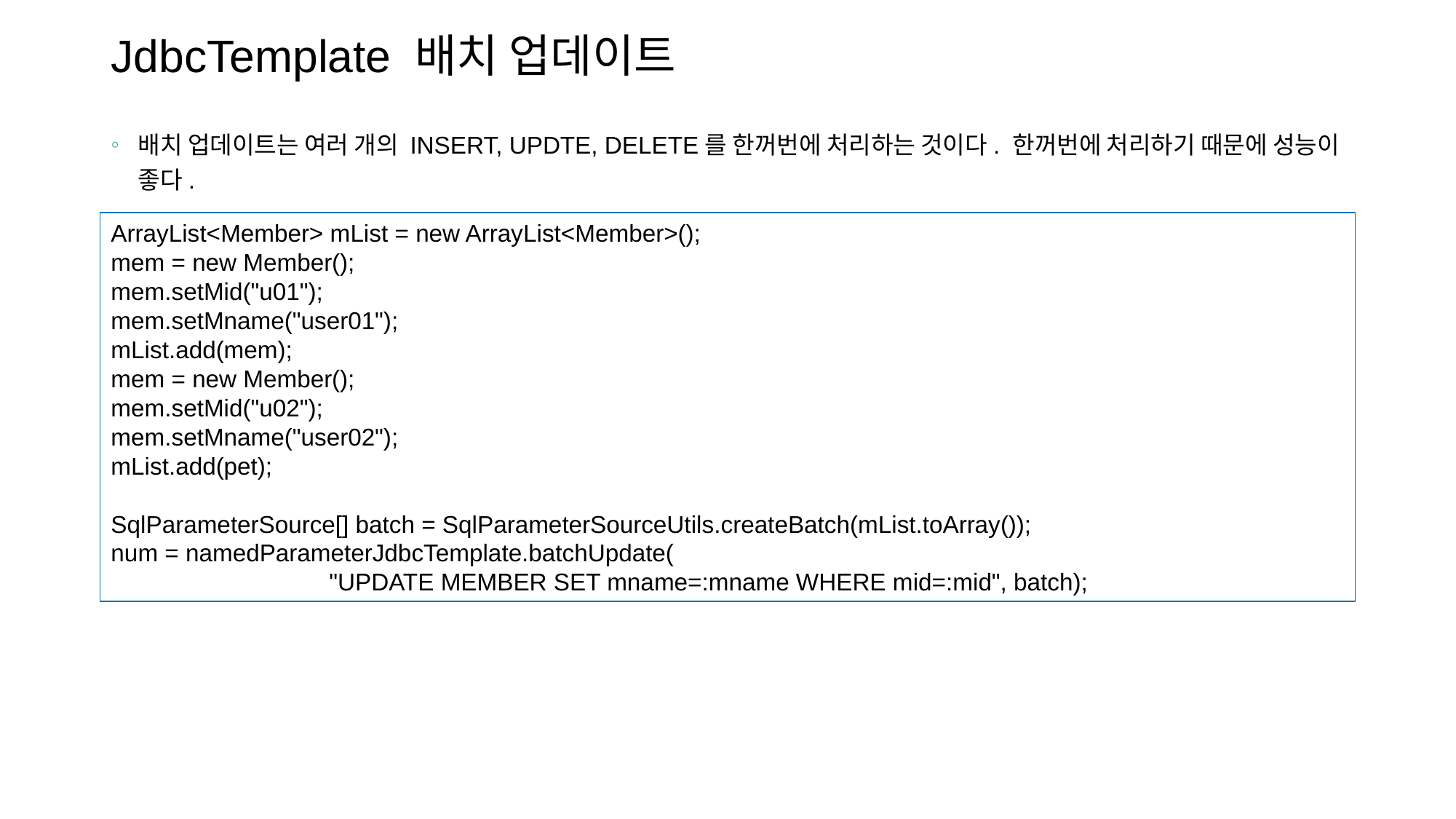

# JdbcTemplate 배치 업데이트
배치 업데이트는 여러 개의 INSERT, UPDTE, DELETE를 한꺼번에 처리하는 것이다. 한꺼번에 처리하기 때문에 성능이 좋다.
ArrayList<Member> mList = new ArrayList<Member>();
mem = new Member();
mem.setMid("u01");
mem.setMname("user01");
mList.add(mem);
mem = new Member();
mem.setMid("u02");
mem.setMname("user02");
mList.add(pet);

SqlParameterSource[] batch = SqlParameterSourceUtils.createBatch(mList.toArray());
num = namedParameterJdbcTemplate.batchUpdate(
		"UPDATE MEMBER SET mname=:mname WHERE mid=:mid", batch);